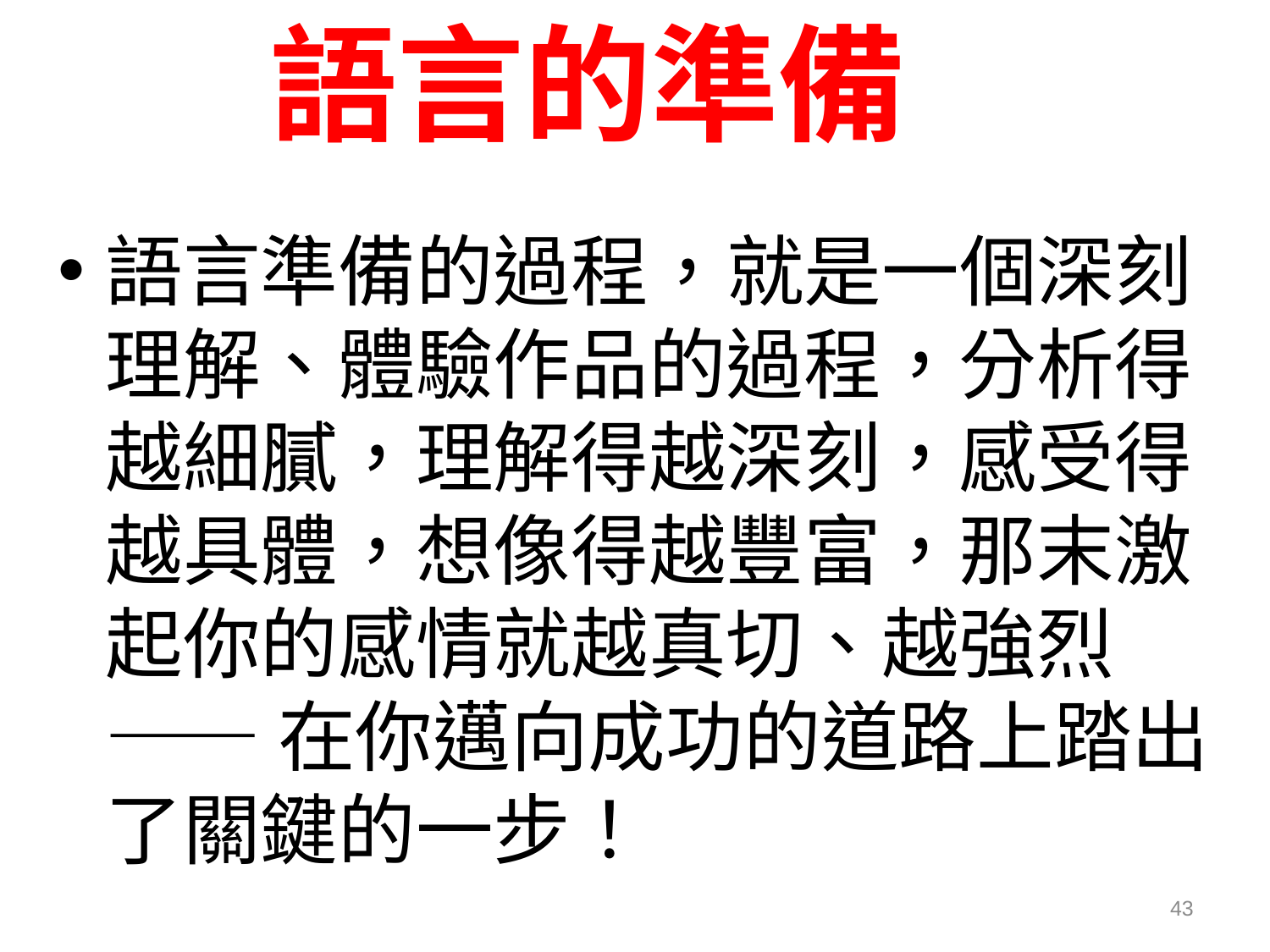

# 語言的準備
語言準備的過程，就是一個深刻理解、體驗作品的過程，分析得越細膩，理解得越深刻，感受得越具體，想像得越豐富，那末激起你的感情就越真切、越強烈 —— 在你邁向成功的道路上踏出了關鍵的一步！
43